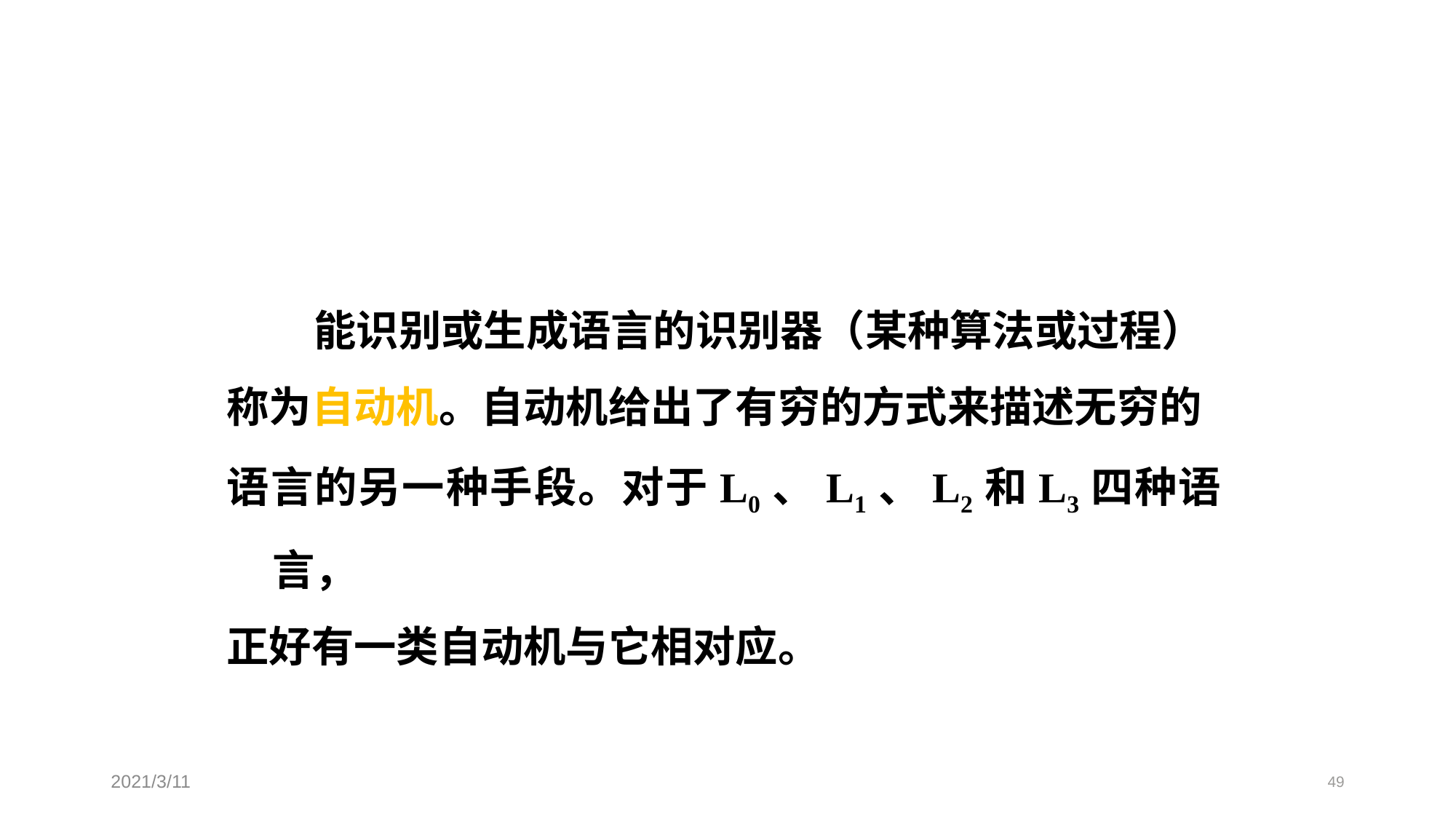

能识别或生成语言的识别器（某种算法或过程）
称为自动机。自动机给出了有穷的方式来描述无穷的
语言的另一种手段。对于L0、L1、L2和L3四种语言，
正好有一类自动机与它相对应。

2021/3/11
49